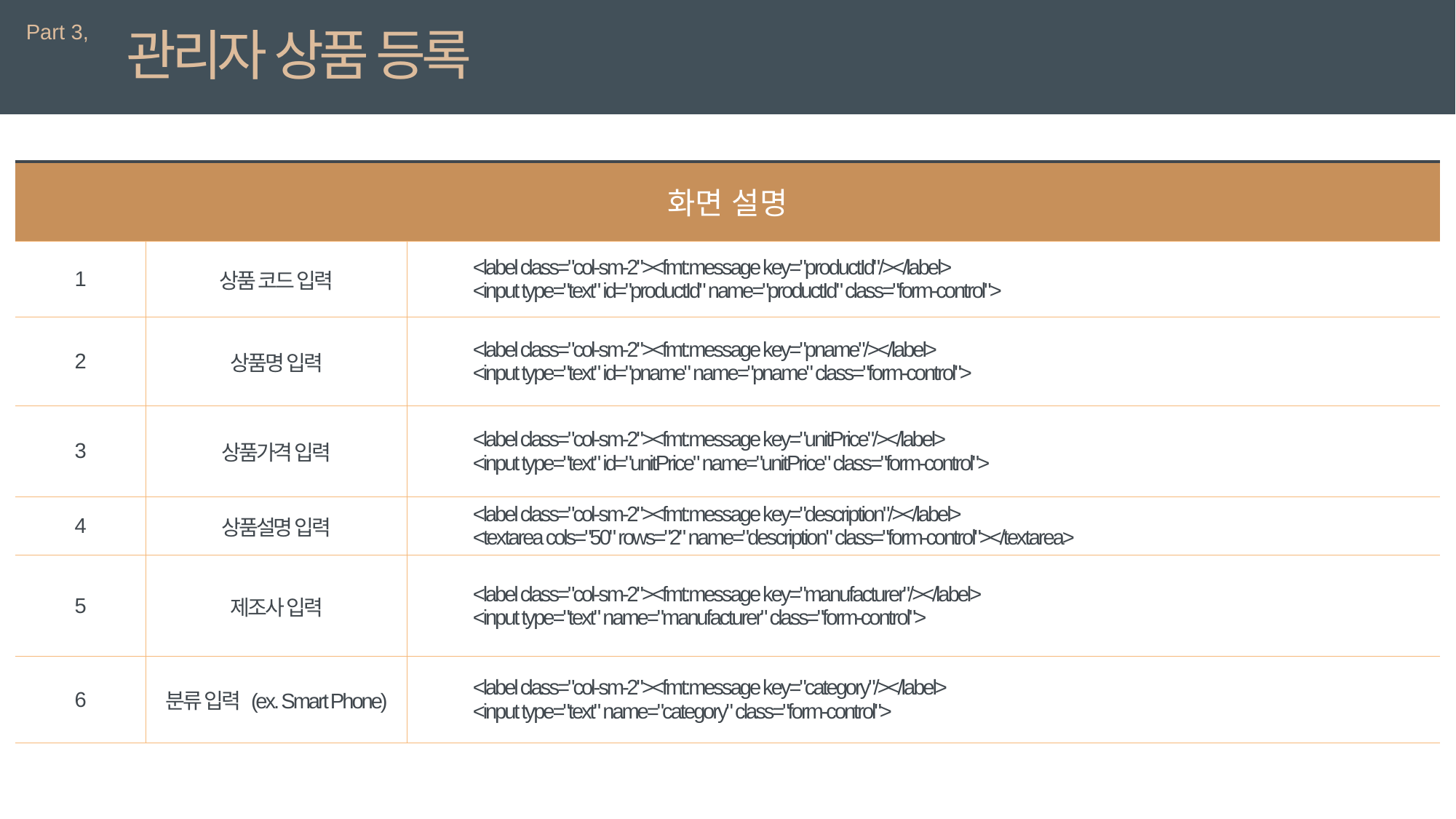

Part 3,
관리자 상품 등록
| 화면 설명 |  | 상세 설명 |
| --- | --- | --- |
| 1 | 상품 코드 입력 | <label class="col-sm-2"><fmt:message key="productId"/></label> <input type="text" id="productId" name="productId" class="form-control"> |
| 2 | 상품명 입력 | <label class="col-sm-2"><fmt:message key="pname"/></label> <input type="text" id="pname" name="pname" class="form-control"> |
| 3 | 상품가격 입력 | <label class="col-sm-2"><fmt:message key="unitPrice"/></label> <input type="text" id="unitPrice" name="unitPrice" class="form-control"> |
| 4 | 상품설명 입력 | <label class="col-sm-2"><fmt:message key="description"/></label> <textarea cols="50" rows="2" name="description" class="form-control"></textarea> |
| 5 | 제조사 입력 | <label class="col-sm-2"><fmt:message key="manufacturer"/></label> <input type="text" name="manufacturer" class="form-control"> |
| 6 | 분류 입력 (ex. Smart Phone) | <label class="col-sm-2"><fmt:message key="category"/></label> <input type="text" name="category" class="form-control"> |